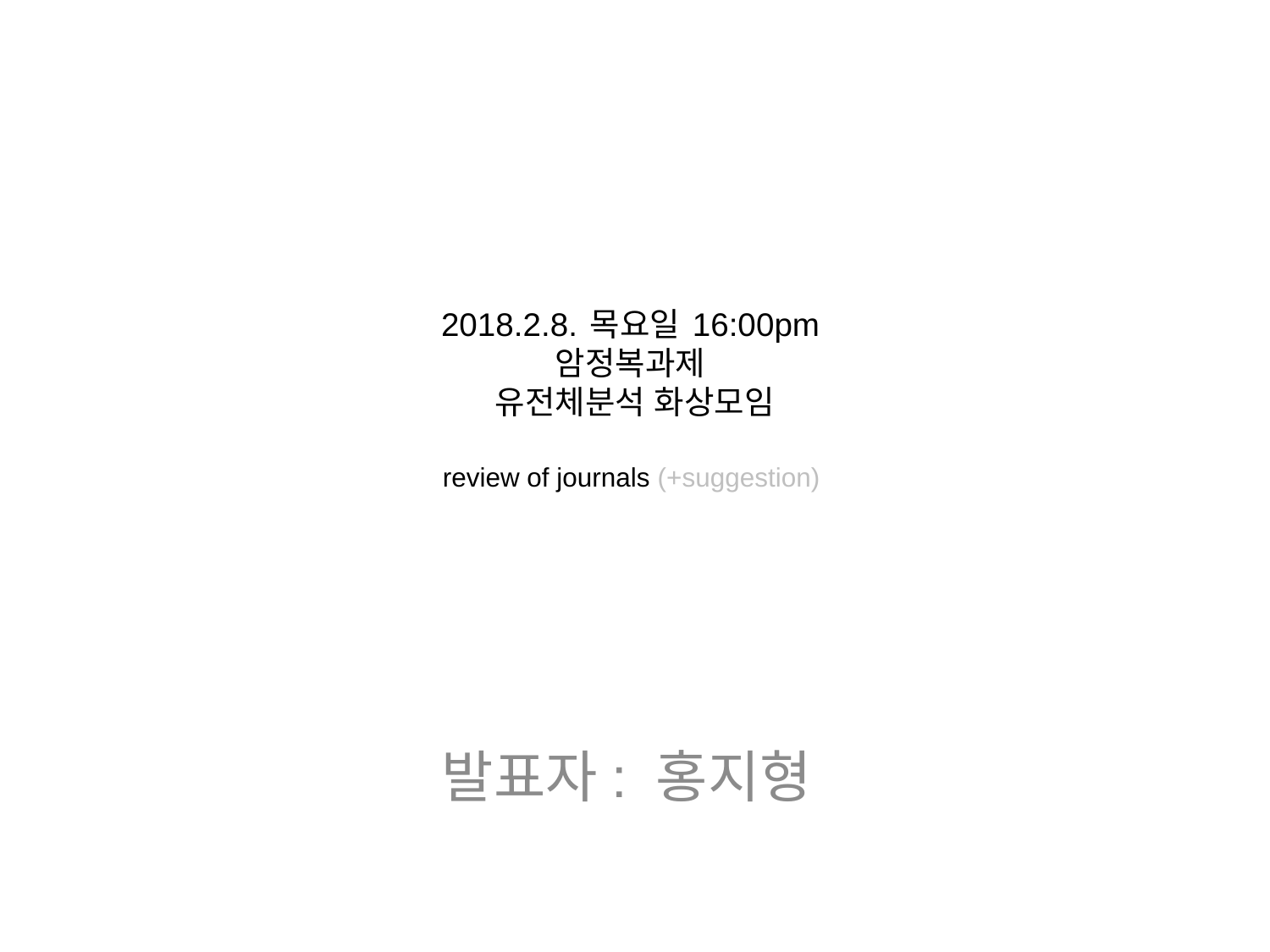

# 2018.2.8. 목요일 16:00pm 암정복과제 유전체분석 화상모임 review of journals (+suggestion)

발표자: 홍지형